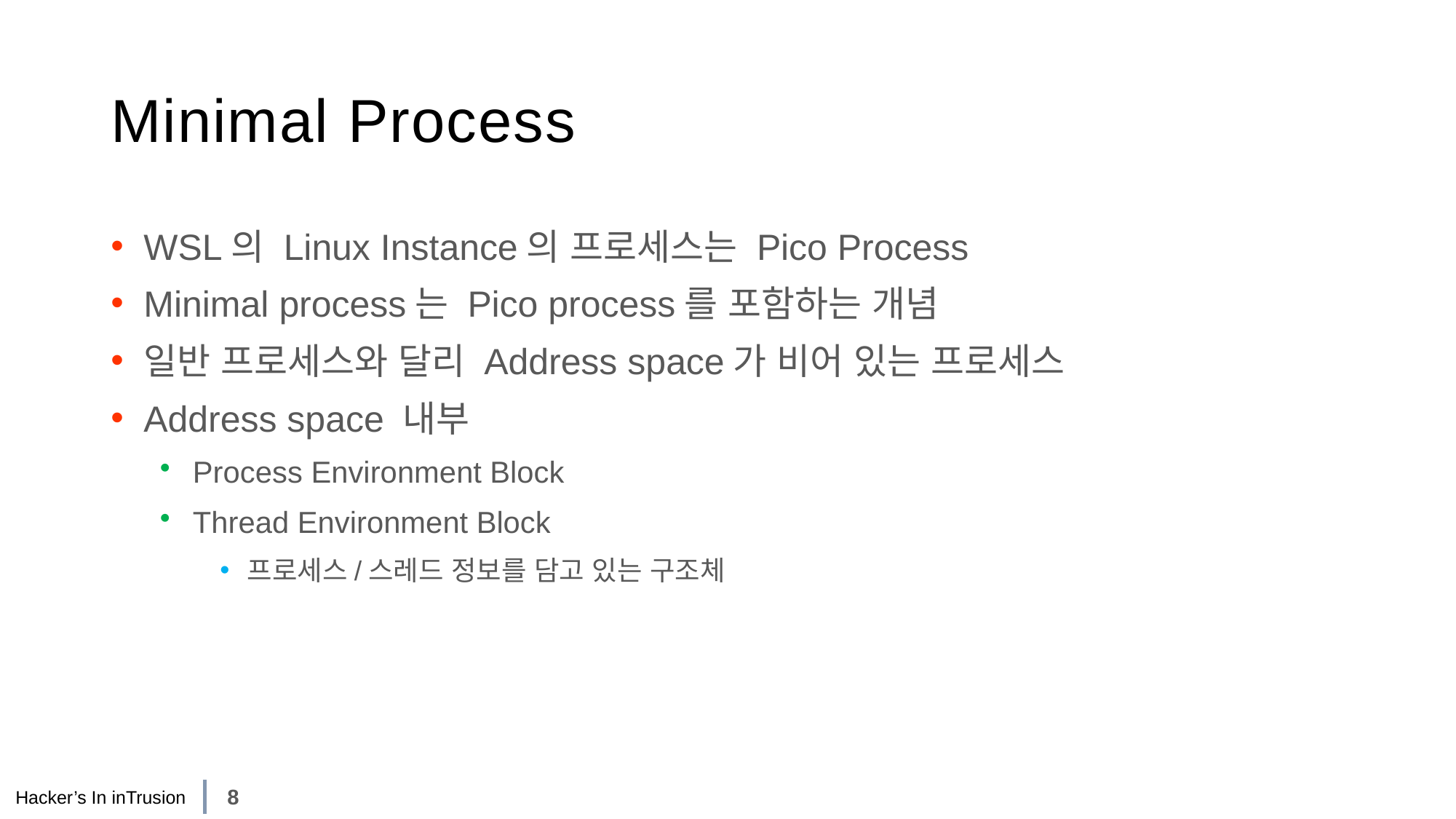

# Minimal Process
WSL의 Linux Instance의 프로세스는 Pico Process
Minimal process는 Pico process를 포함하는 개념
일반 프로세스와 달리 Address space가 비어 있는 프로세스
Address space 내부
Process Environment Block
Thread Environment Block
프로세스/스레드 정보를 담고 있는 구조체